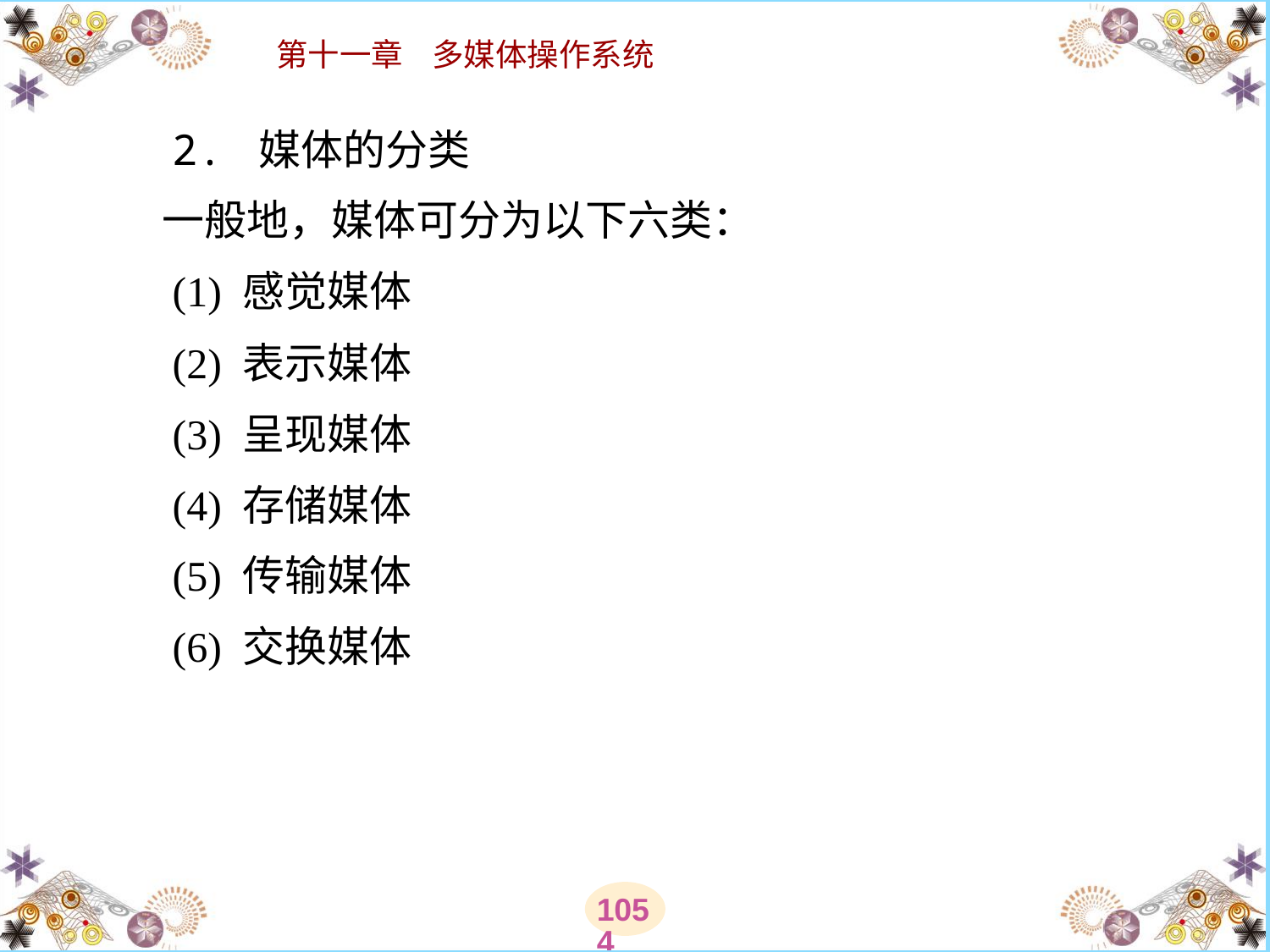

# 2. 媒体的分类 　　一般地，媒体可分为以下六类： 　　(1) 感觉媒体 　　(2) 表示媒体 　　(3) 呈现媒体 　　(4) 存储媒体 　　(5) 传输媒体 　　(6) 交换媒体